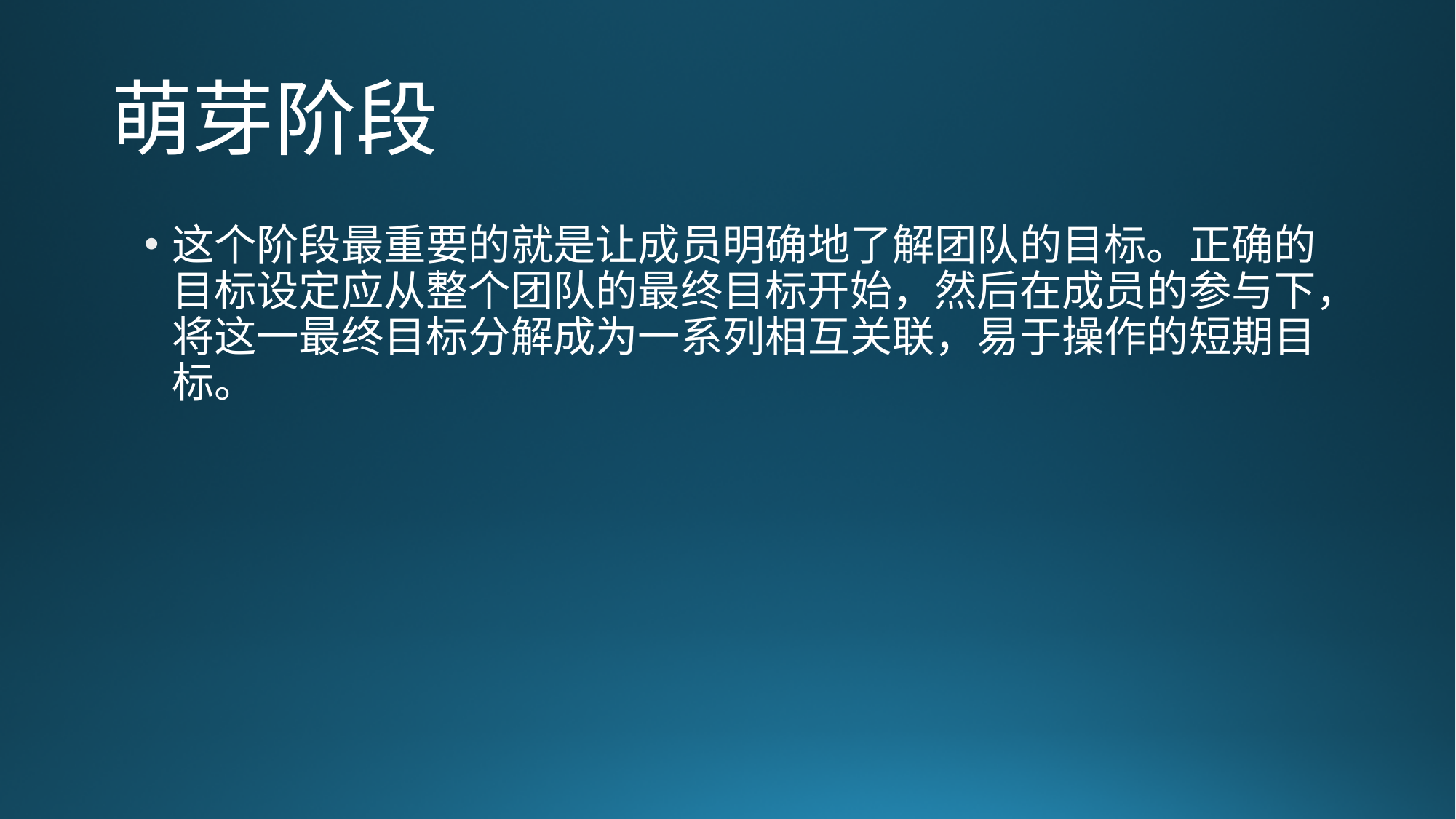

# 萌芽阶段
这个阶段最重要的就是让成员明确地了解团队的目标。正确的目标设定应从整个团队的最终目标开始，然后在成员的参与下，将这一最终目标分解成为一系列相互关联，易于操作的短期目标。